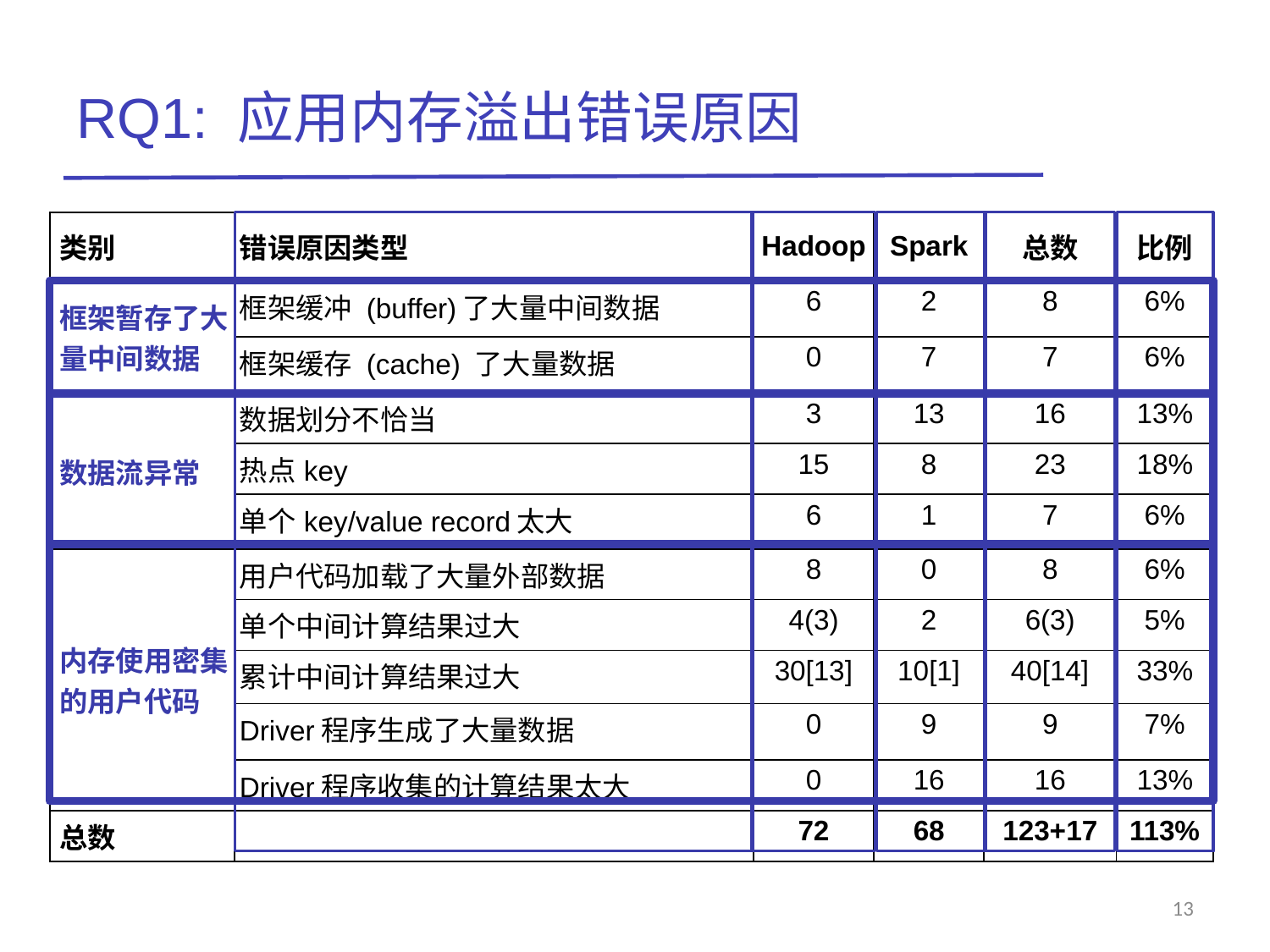

# RQ1: 应用内存溢出错误原因

| 类别 | 错误原因类型 | Hadoop | Spark | 总数 | 比例 |
| --- | --- | --- | --- | --- | --- |
| 框架暂存了大量中间数据 | 框架缓冲 (buffer)了大量中间数据 | 6 | 2 | 8 | 6% |
|  | 框架缓存 (cache) 了大量数据 | 0 | 7 | 7 | 6% |
| 数据流异常 | 数据划分不恰当 | 3 | 13 | 16 | 13% |
|  | 热点key | 15 | 8 | 23 | 18% |
|  | 单个key/value record太大 | 6 | 1 | 7 | 6% |
| 内存使用密集的用户代码 | 用户代码加载了大量外部数据 | 8 | 0 | 8 | 6% |
|  | 单个中间计算结果过大 | 4(3) | 2 | 6(3) | 5% |
|  | 累计中间计算结果过大 | 30[13] | 10[1] | 40[14] | 33% |
|  | Driver程序生成了大量数据 | 0 | 9 | 9 | 7% |
|  | Driver程序收集的计算结果太大 | 0 | 16 | 16 | 13% |
| 总数 |  | 72 | 68 | 123+17 | 113% |

13